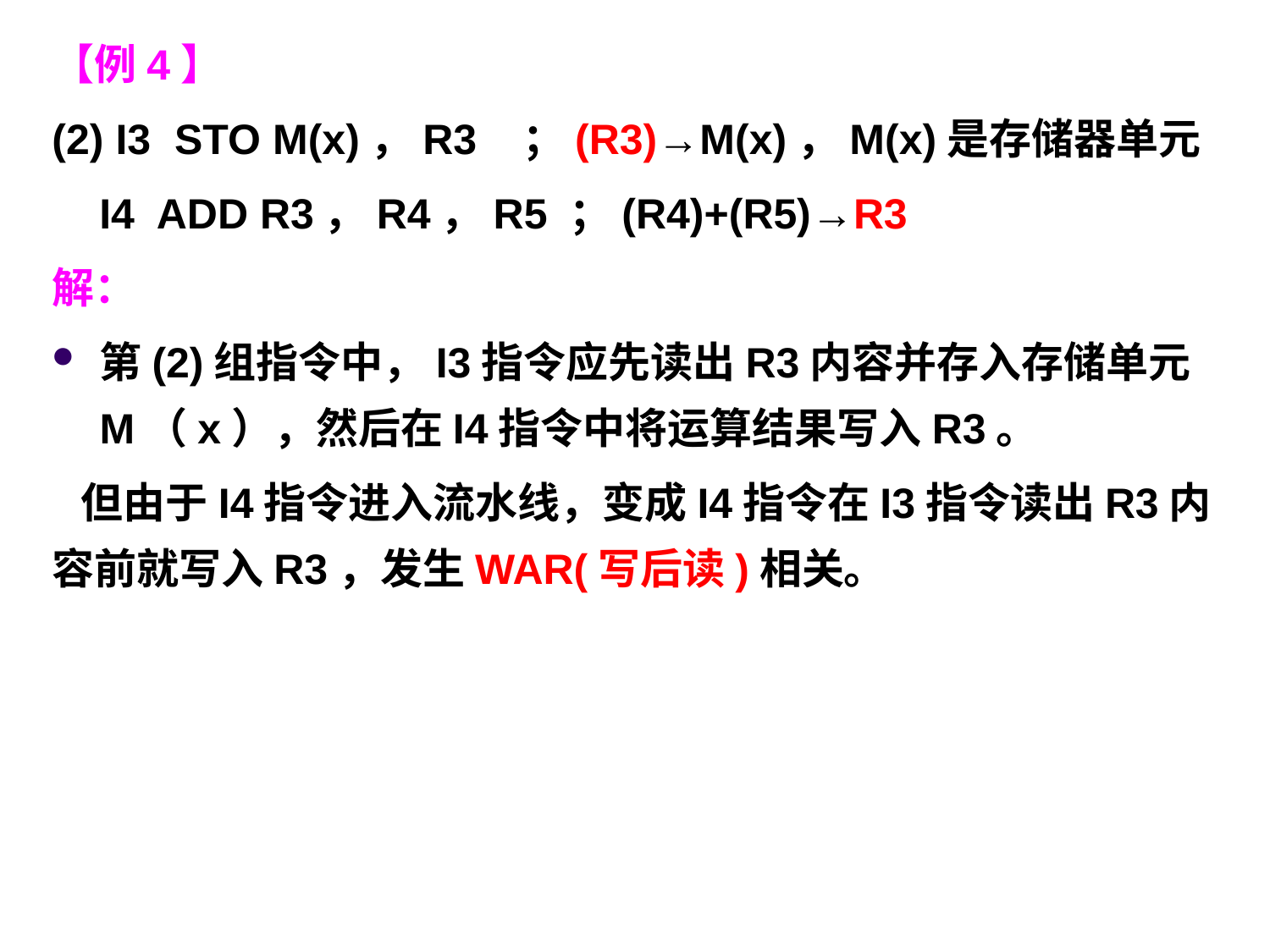

【例4】
(2) I3  STO M(x)，R3   ；(R3)→M(x)，M(x)是存储器单元
    I4  ADD R3，R4，R5 ；(R4)+(R5)→R3
解：
第(2)组指令中，I3指令应先读出R3内容并存入存储单元M（x），然后在I4指令中将运算结果写入R3。
  但由于I4指令进入流水线，变成I4指令在I3指令读出R3内容前就写入R3，发生WAR(写后读)相关。
113